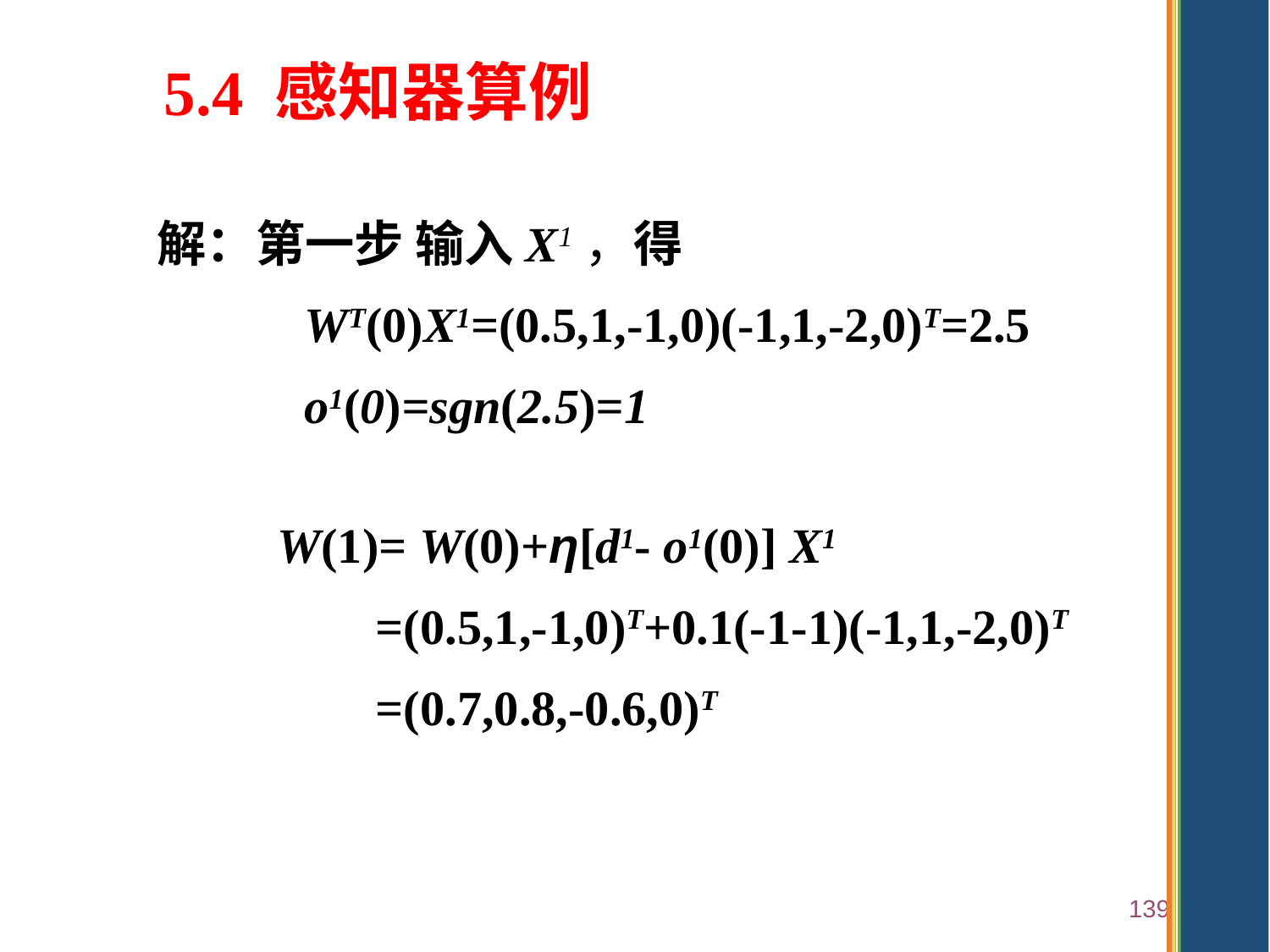

5.4 感知器算例
解：第一步 输入X1，得
            WT(0)X1=(0.5,1,-1,0)(-1,1,-2,0)T=2.5
            o1(0)=sgn(2.5)=1
W(1)= W(0)+η[d1- o1(0)] X1
        =(0.5,1,-1,0)T+0.1(-1-1)(-1,1,-2,0)T
        =(0.7,0.8,-0.6,0)T
139